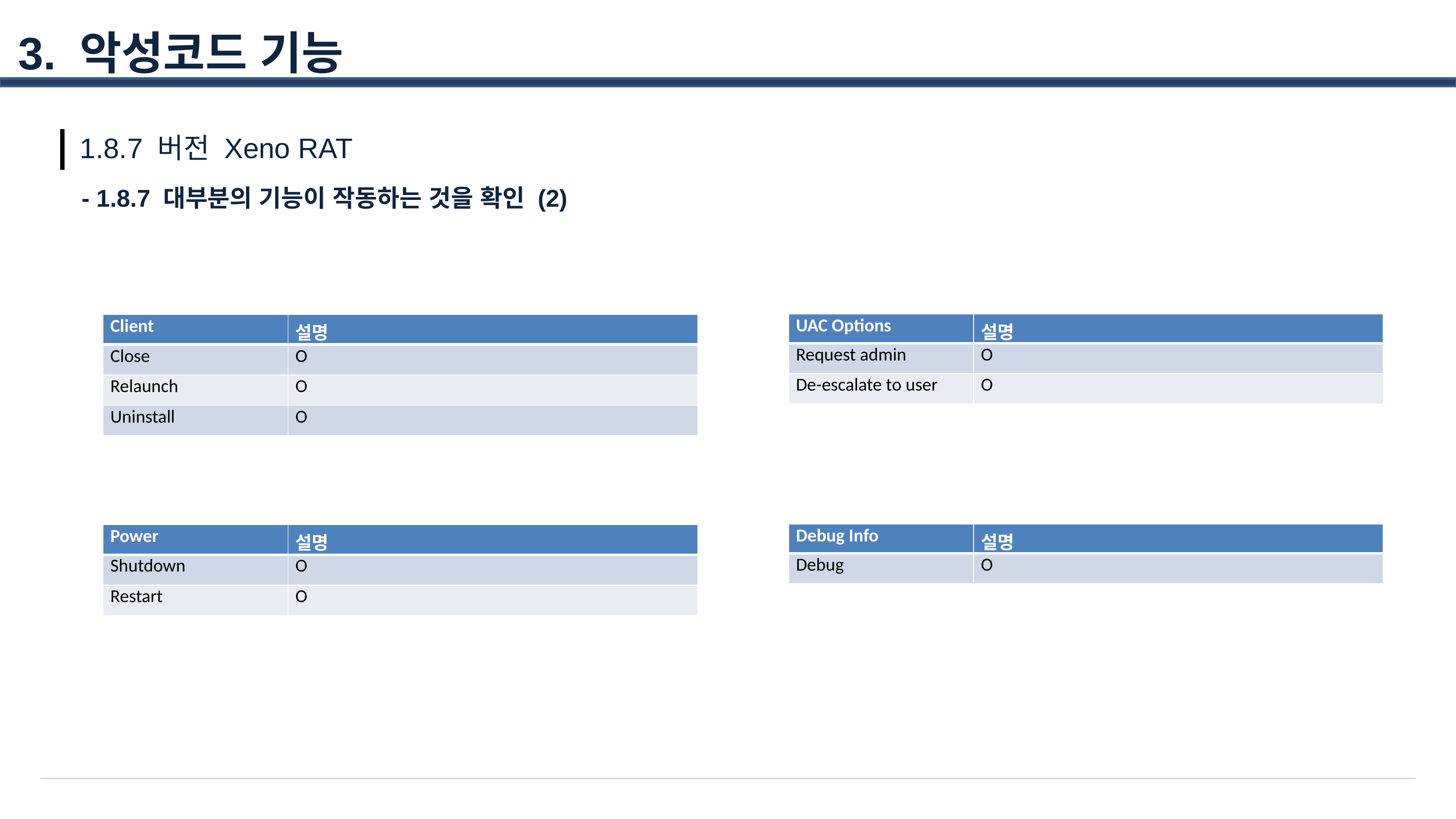

3. 악성코드 기능

1.8.7 버전 Xeno RAT
- 1.8.7 대부분의 기능이 작동하는 것을 확인 (2)
| UAC Options | 설명 |
| --- | --- |
| Request admin | O |
| De-escalate to user | O |
| Client | 설명 |
| --- | --- |
| Close | O |
| Relaunch | O |
| Uninstall | O |
| Debug Info | 설명 |
| --- | --- |
| Debug | O |
| Power | 설명 |
| --- | --- |
| Shutdown | O |
| Restart | O |